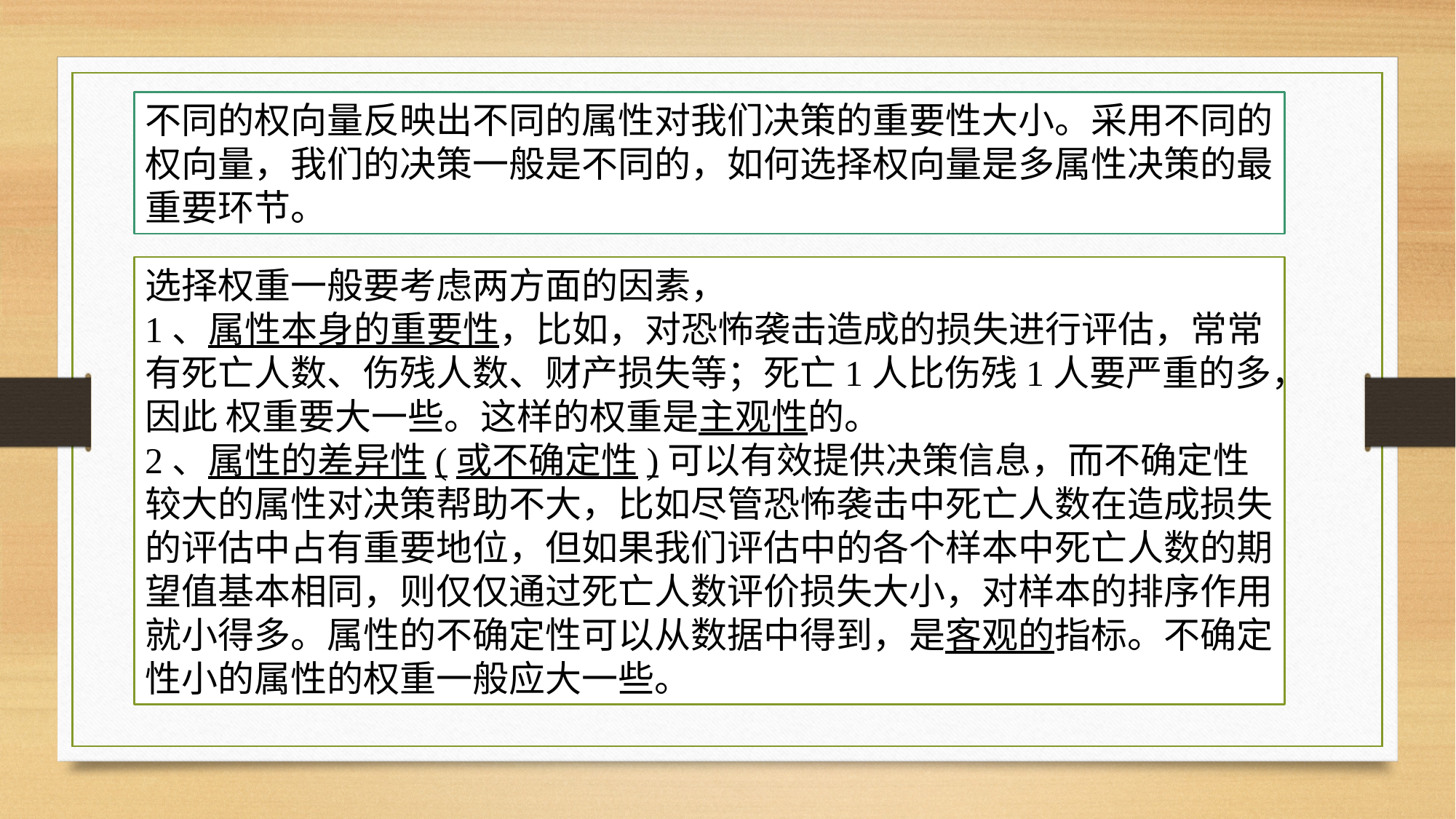

不同的权向量反映出不同的属性对我们决策的重要性大小。采用不同的权向量，我们的决策一般是不同的，如何选择权向量是多属性决策的最重要环节。
选择权重一般要考虑两方面的因素，
1、属性本身的重要性，比如，对恐怖袭击造成的损失进行评估，常常有死亡人数、伤残人数、财产损失等；死亡1人比伤残1人要严重的多，因此 权重要大一些。这样的权重是主观性的。
2、属性的差异性(或不确定性)可以有效提供决策信息，而不确定性较大的属性对决策帮助不大，比如尽管恐怖袭击中死亡人数在造成损失的评估中占有重要地位，但如果我们评估中的各个样本中死亡人数的期望值基本相同，则仅仅通过死亡人数评价损失大小，对样本的排序作用就小得多。属性的不确定性可以从数据中得到，是客观的指标。不确定性小的属性的权重一般应大一些。